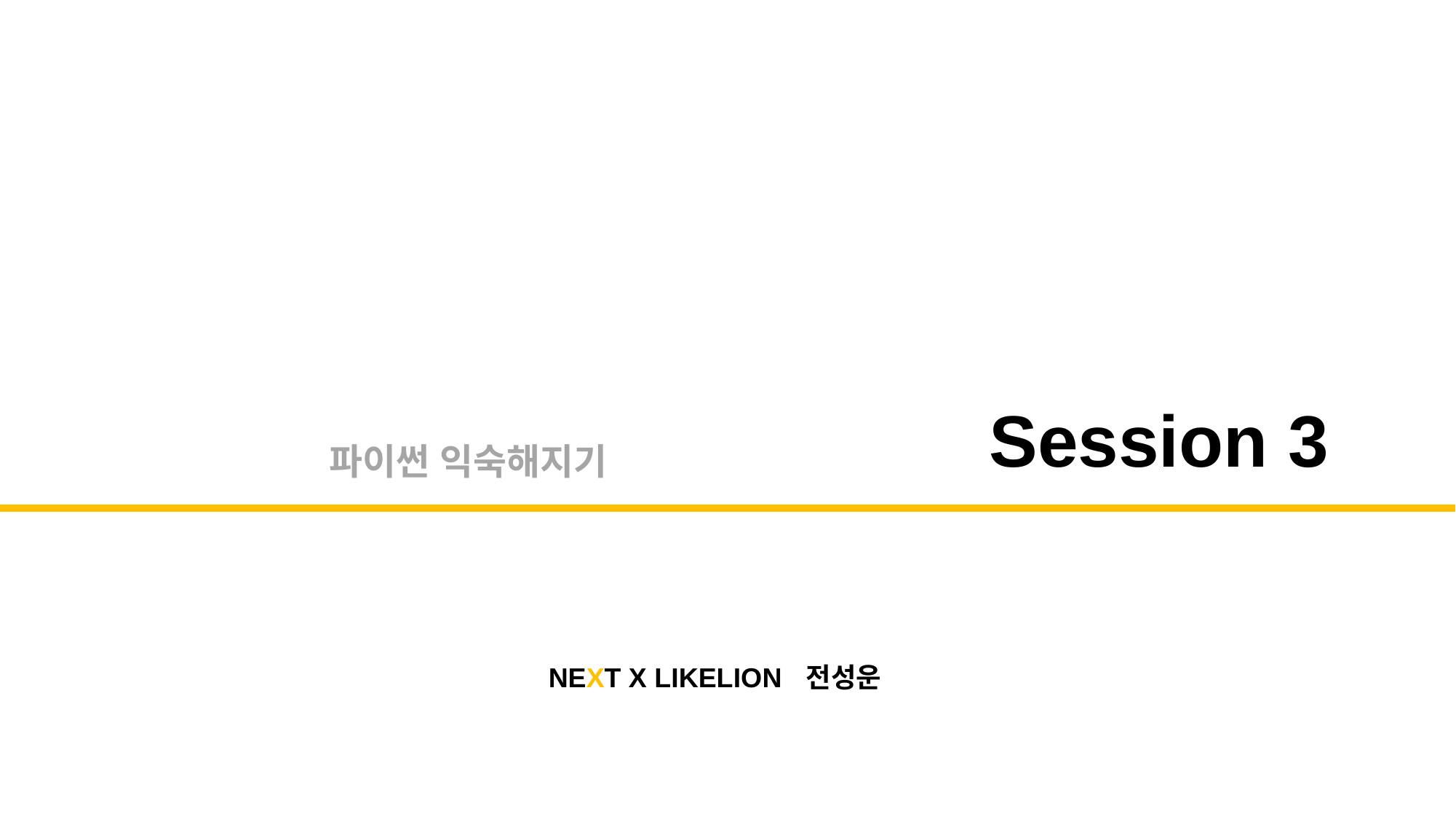

Session 3
파이썬 익숙해지기

NEXT X LIKELION
전성운